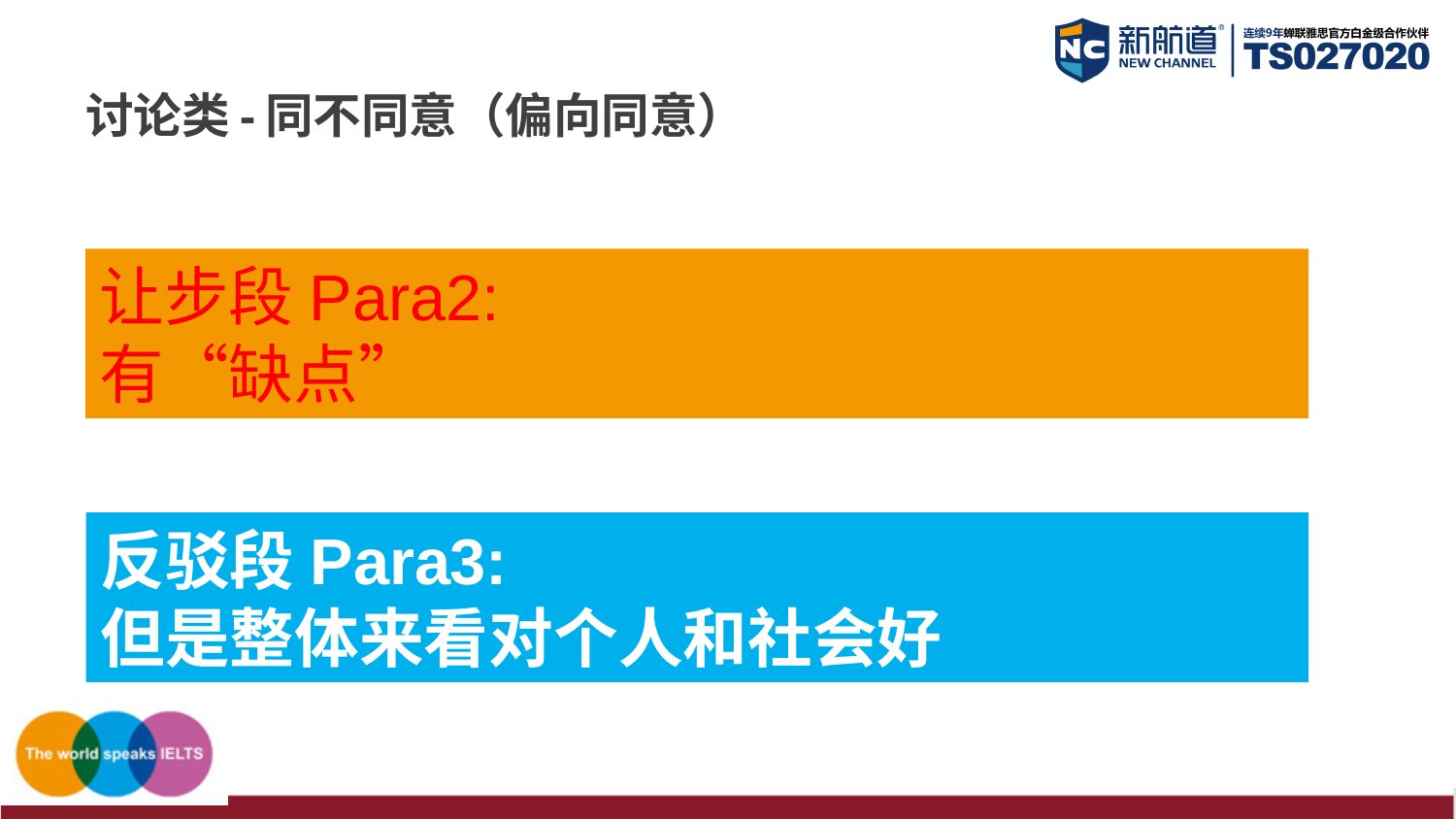

讨论类-同不同意（偏向同意）
让步段Para2:
有“缺点”
反驳段Para3:
但是整体来看对个人和社会好